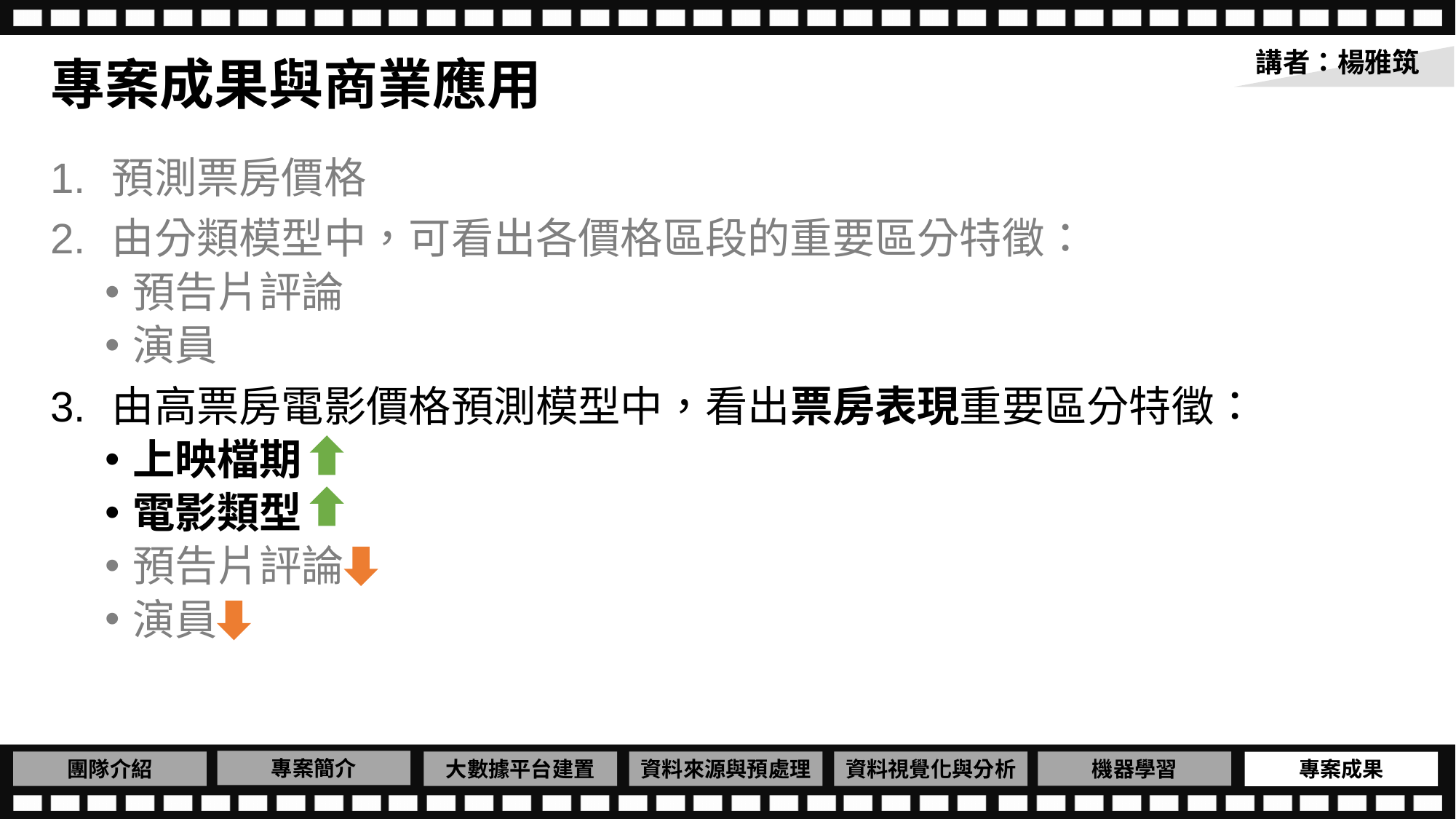

講者：楊雅筑
# 專案成果與商業應用
預測票房價格
由分類模型中，可看出各價格區段的重要區分特徵：
預告片評論
演員
由高票房電影價格預測模型中，看出票房表現重要區分特徵：
上映檔期
電影類型
預告片評論
演員